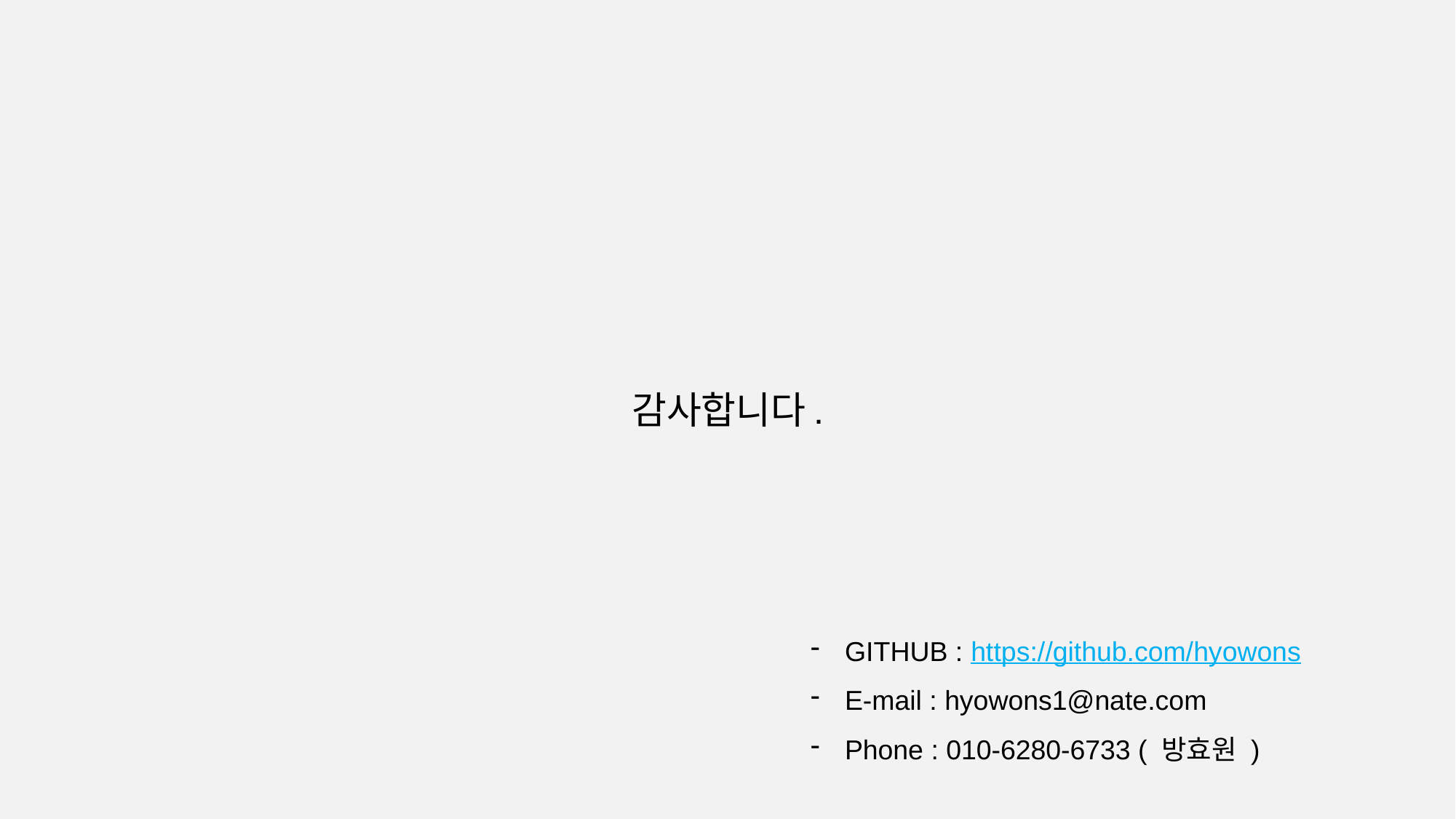

감사합니다.
GITHUB : https://github.com/hyowons
E-mail : hyowons1@nate.com
Phone : 010-6280-6733 ( 방효원 )